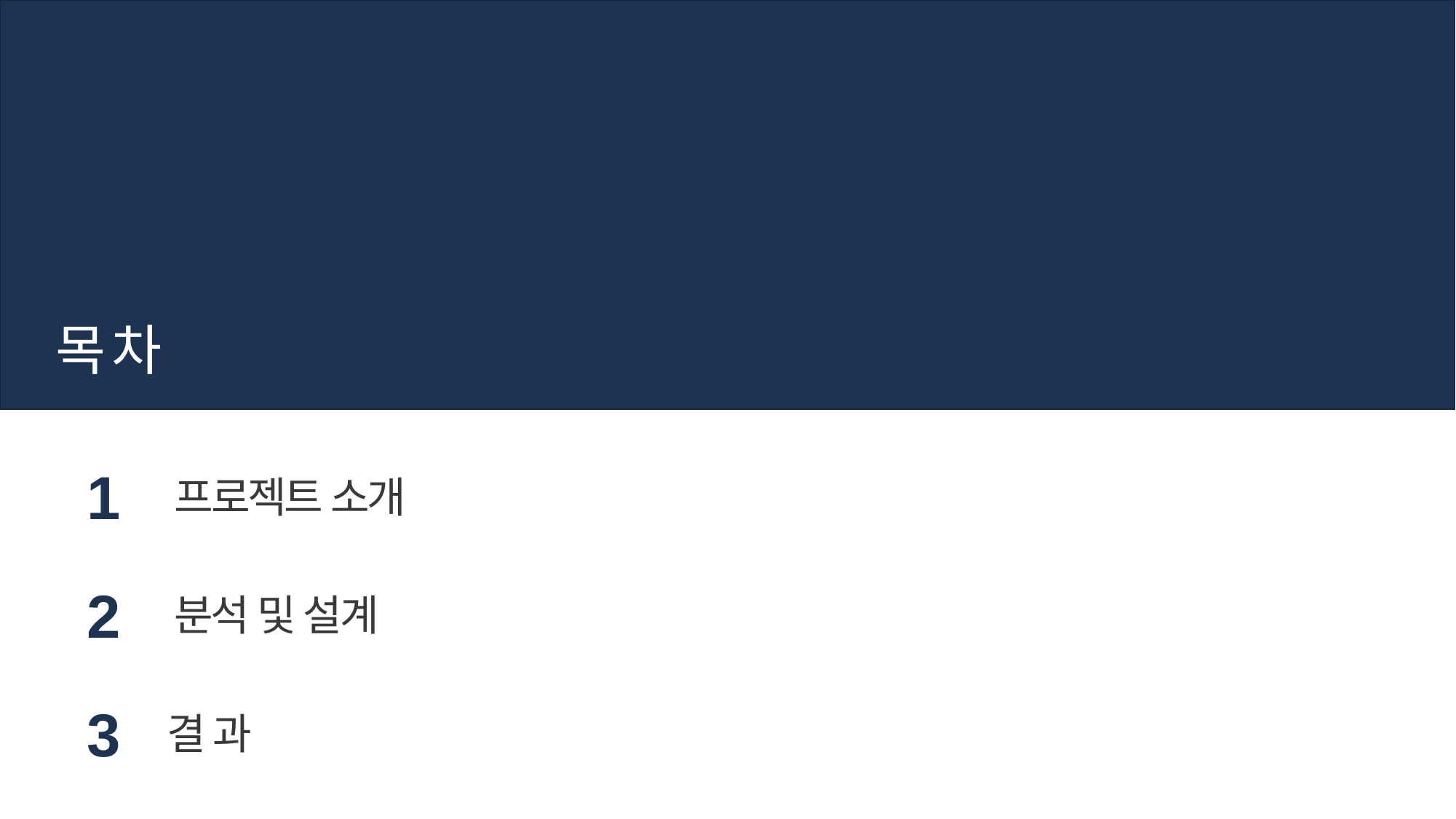

목 차
1
프로젝트 소개
2
분석 및 설계
3
결 과